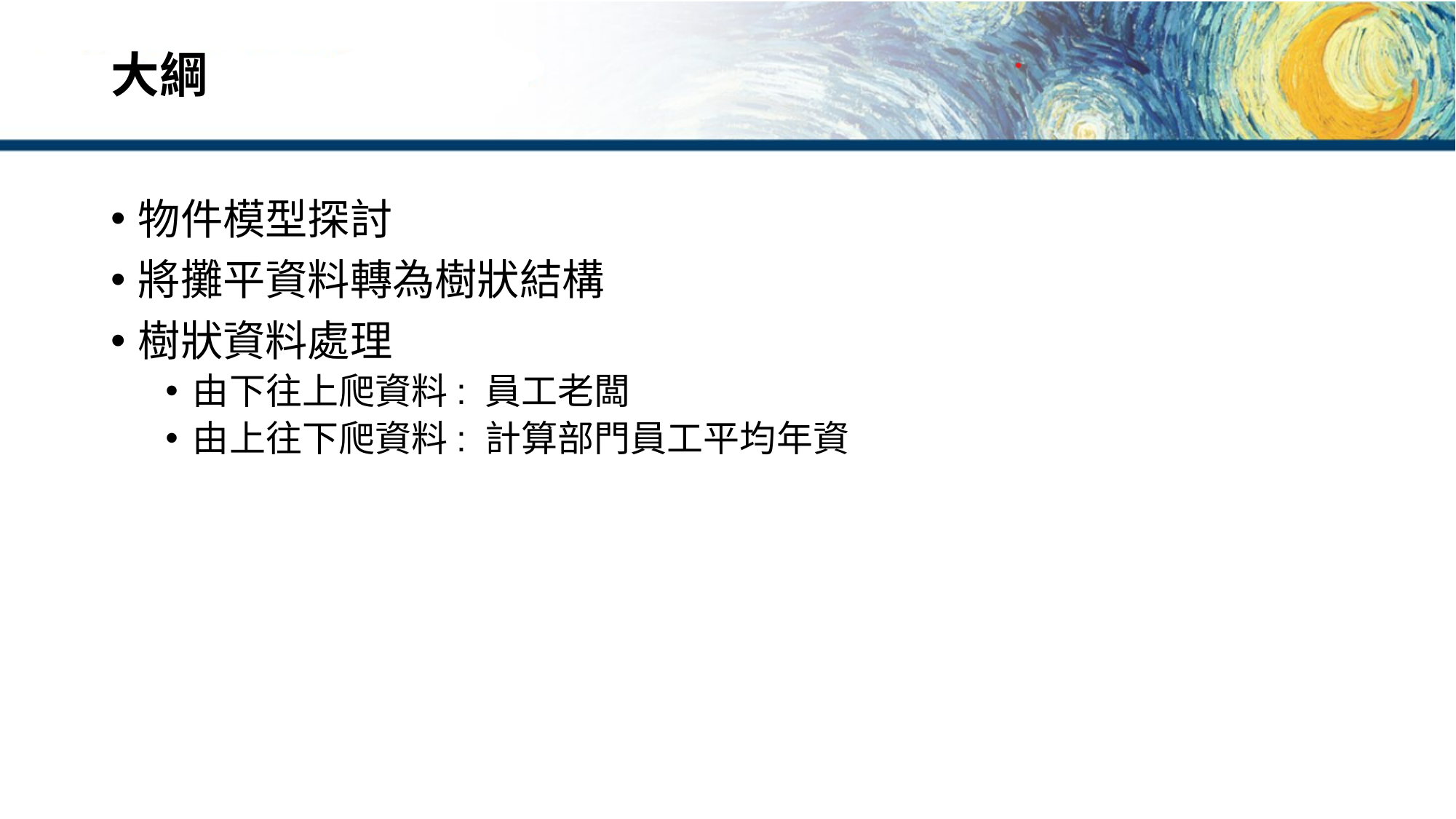

# 大綱
物件模型探討
將攤平資料轉為樹狀結構
樹狀資料處理
由下往上爬資料: 員工老闆
由上往下爬資料: 計算部門員工平均年資